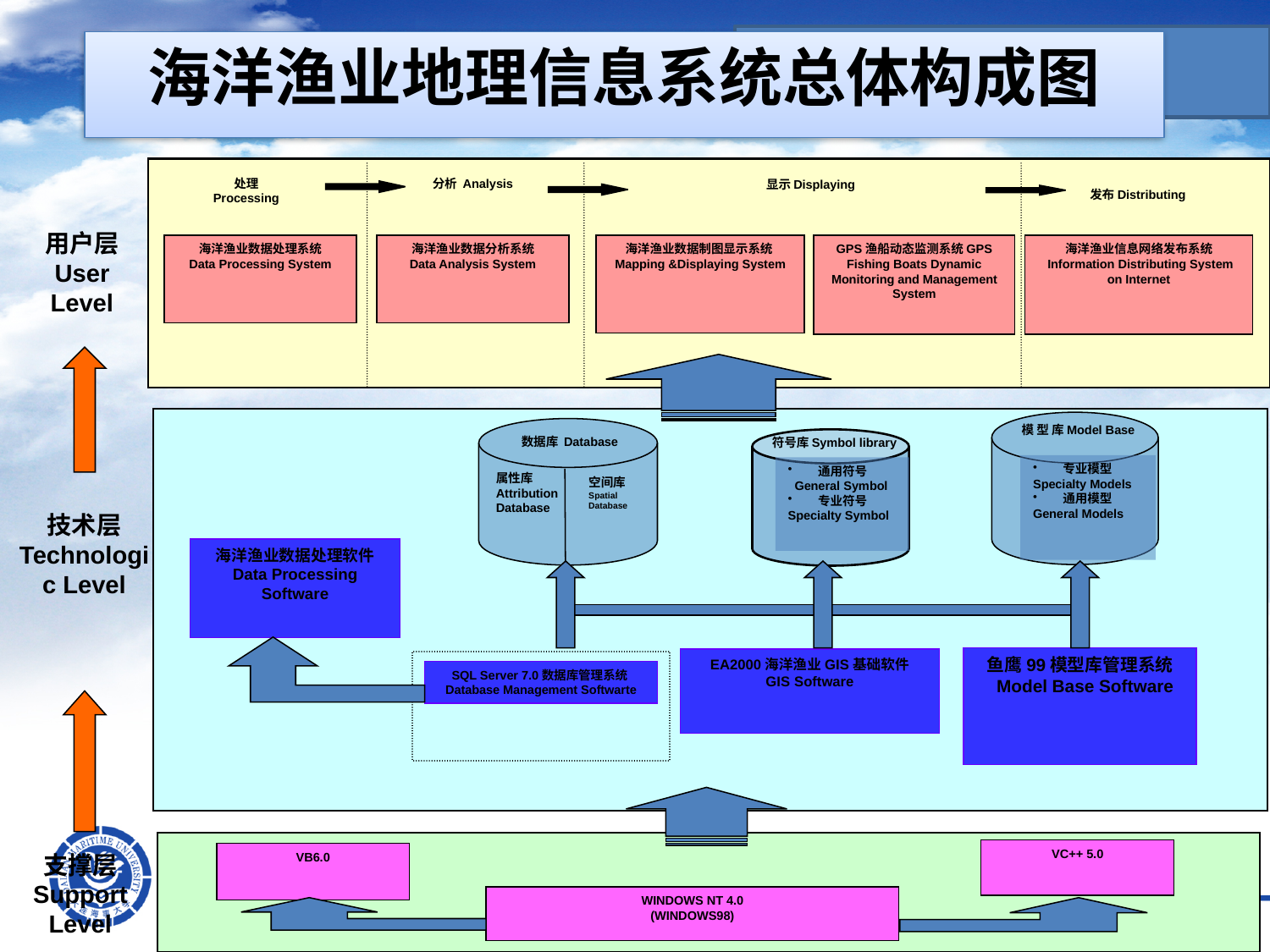

海洋渔业地理信息系统总体构成图

处理
Processing
分析 Analysis
显示Displaying

发布Distributing

海洋渔业数据处理系统
Data Processing System
海洋渔业数据分析系统
Data Analysis System
海洋渔业数据制图显示系统Mapping &Displaying System
GPS渔船动态监测系统GPS Fishing Boats Dynamic Monitoring and Management System
海洋渔业信息网络发布系统
 Information Distributing System on Internet

模 型 库Model Base

数据库 Database
 符号库Symbol library

专业模型
Specialty Models
通用模型
General Models
通用符号
  General Symbol
专业符号
Specialty Symbol
属性库
Attribution Database

空间库
Spatial Database
海洋渔业数据处理软件
Data Processing Software

鱼鹰99模型库管理系统
  Model Base Software
EA2000海洋渔业GIS基础软件
GIS Software

SQL Server 7.0数据库管理系统Database Management Softwarte

VC++ 5.0
VB6.0
WINDOWS NT 4.0
(WINDOWS98)

用户层
User Level

技术层
Technologic Level

支撑层
Support Level